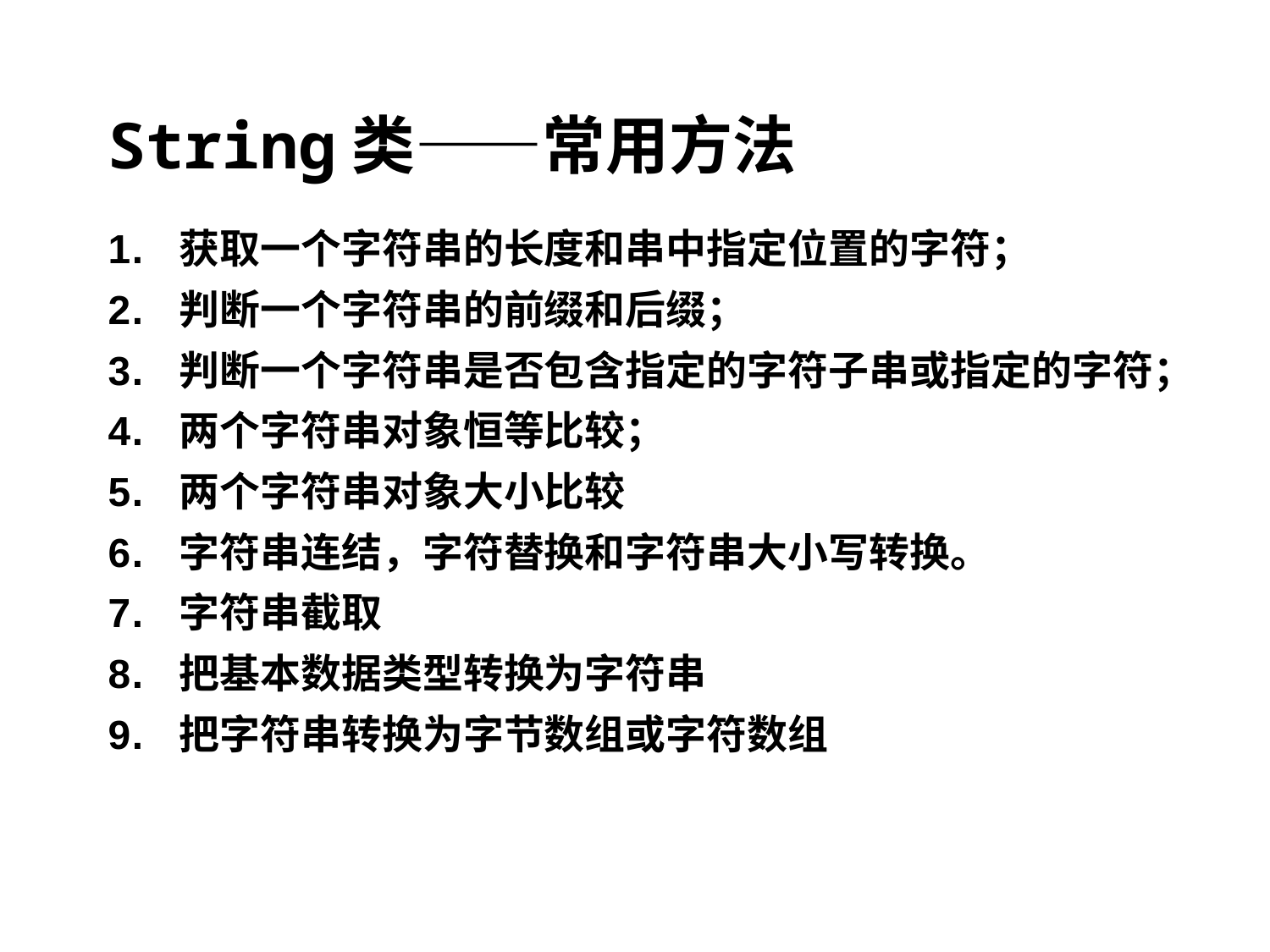

# String类——常用方法
获取一个字符串的长度和串中指定位置的字符；
判断一个字符串的前缀和后缀；
判断一个字符串是否包含指定的字符子串或指定的字符；
两个字符串对象恒等比较；
两个字符串对象大小比较
字符串连结，字符替换和字符串大小写转换。
字符串截取
把基本数据类型转换为字符串
把字符串转换为字节数组或字符数组